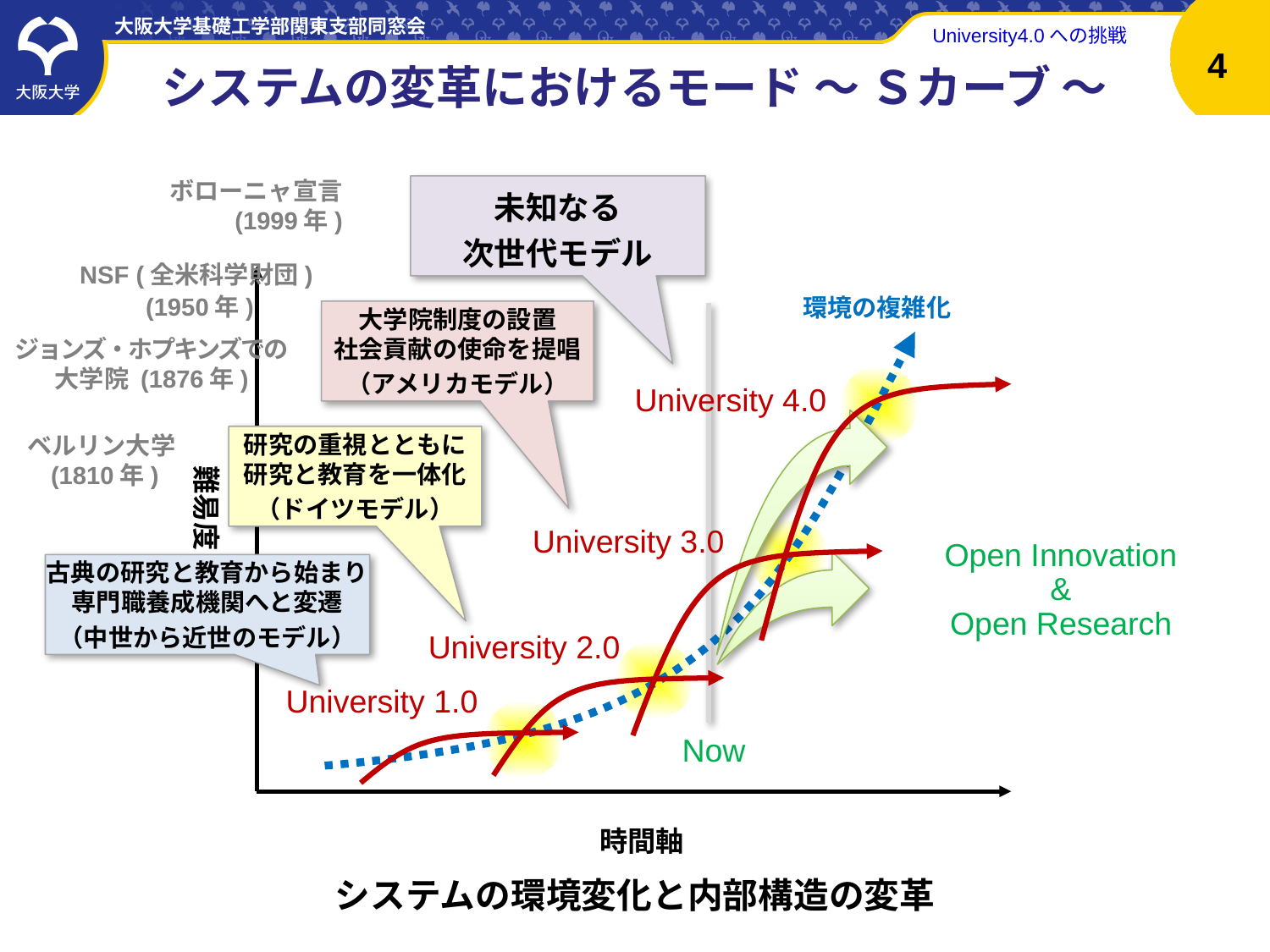

4
# システムの変革におけるモード ～ Ｓカーブ ～
ボローニャ宣言
(1999年)
未知なる
次世代モデル
NSF (全米科学財団)
(1950年)
環境の複雑化
大学院制度の設置
社会貢献の使命を提唱
（アメリカモデル）

ジョンズ・ホプキンズでの
大学院 (1876年)

University 4.0

研究の重視とともに
研究と教育を一体化
（ドイツモデル）
ベルリン大学
 (1810年)
難易度
University 3.0

Open Innovation
&
Open Research

古典の研究と教育から始まり
専門職養成機関へと変遷
（中世から近世のモデル）
University 2.0

University 1.0

Now

時間軸
システムの環境変化と内部構造の変革